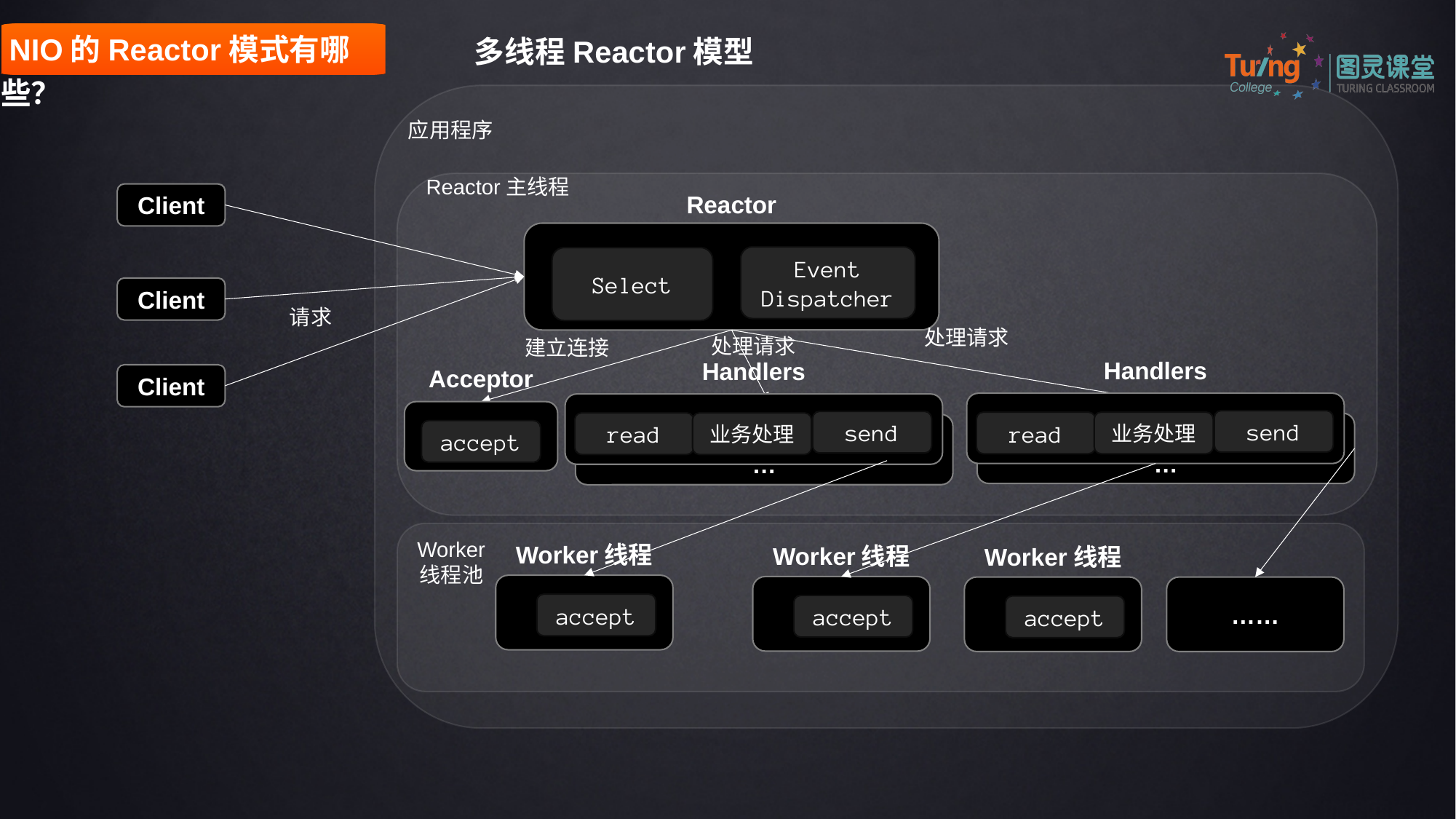

NIO的Reactor模式有哪些？
多线程Reactor模型

应用程序
Reactor主线程

Client
Reactor

Event
Dispatcher
Select
Client
请求
处理请求
处理请求
建立连接
Client
Handlers

Handlers

Acceptor

send
send
read
业务处理
read
业务处理

…

…

accept

Worker
线程池
Worker线程

Worker线程

Worker线程

……

accept
accept
accept